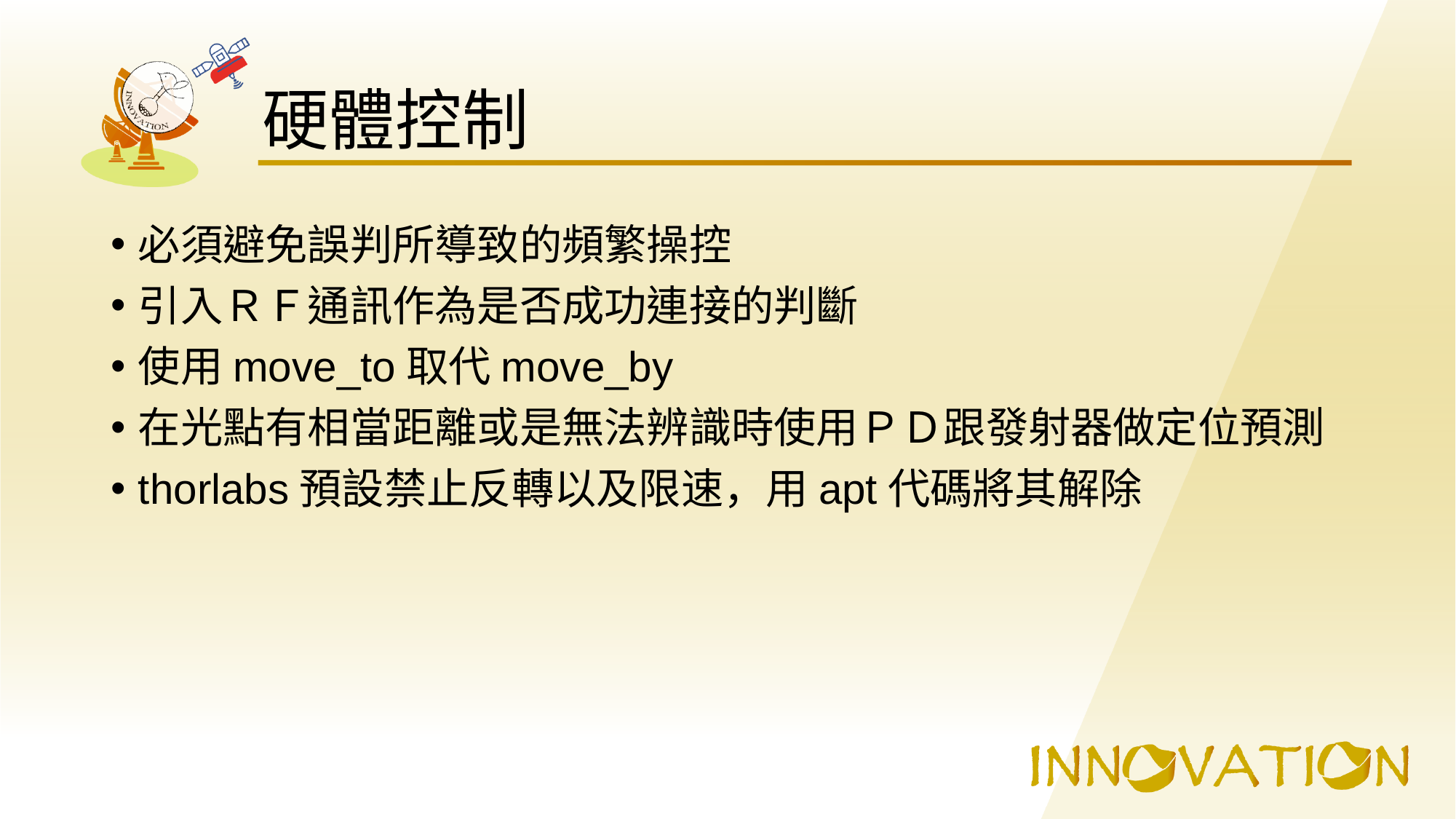

# 硬體控制
必須避免誤判所導致的頻繁操控
引入ＲＦ通訊作為是否成功連接的判斷
使用move_to取代move_by
在光點有相當距離或是無法辨識時使用ＰＤ跟發射器做定位預測
thorlabs預設禁止反轉以及限速，用apt代碼將其解除